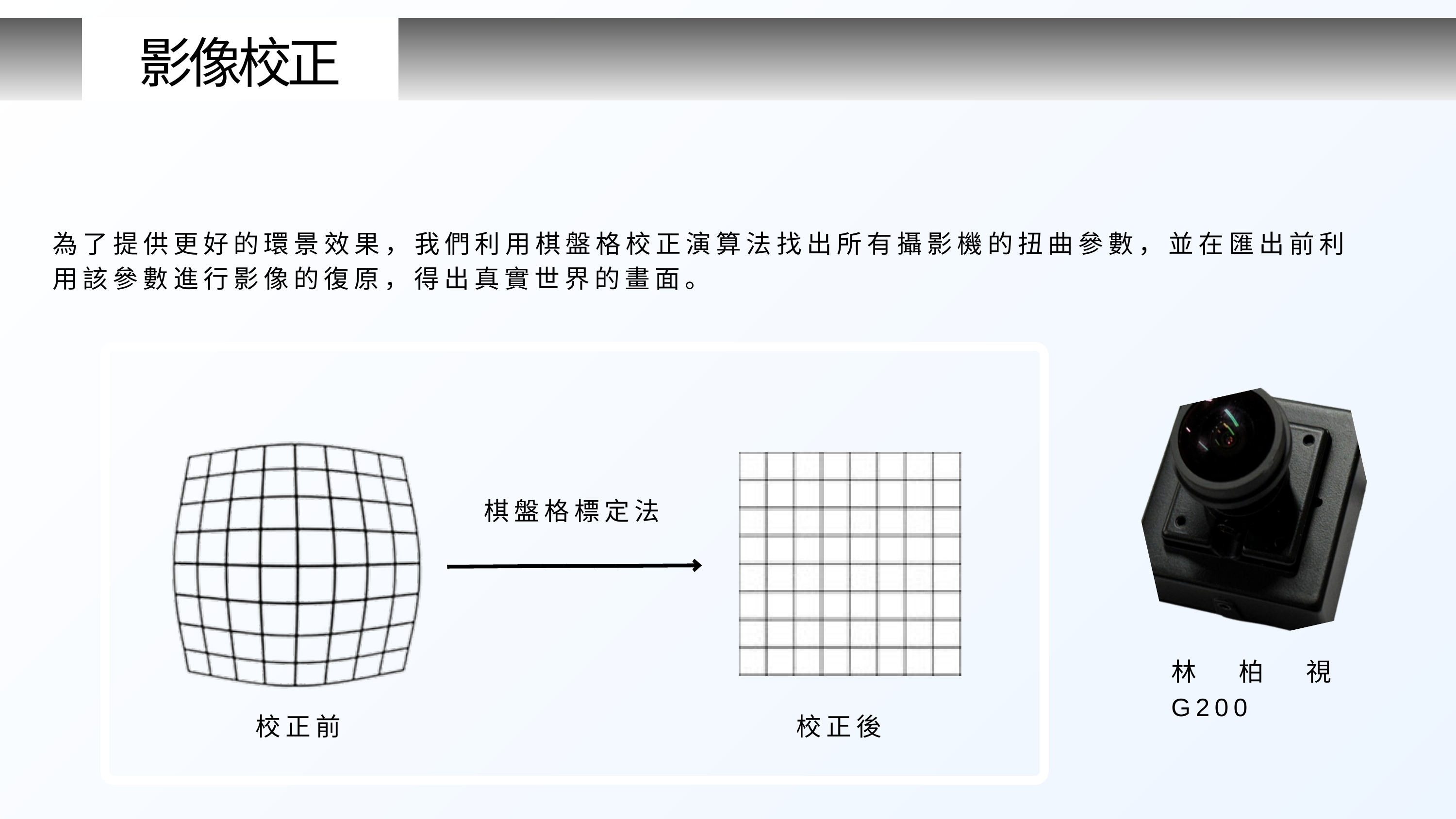

影像校正

為了提供更好的環景效果，我們利用棋盤格校正演算法找出所有攝影機的扭曲參數，並在匯出前利用該參數進行影像的復原，得出真實世界的畫面。

林柏視G200

棋盤格標定法

校正前
校正後